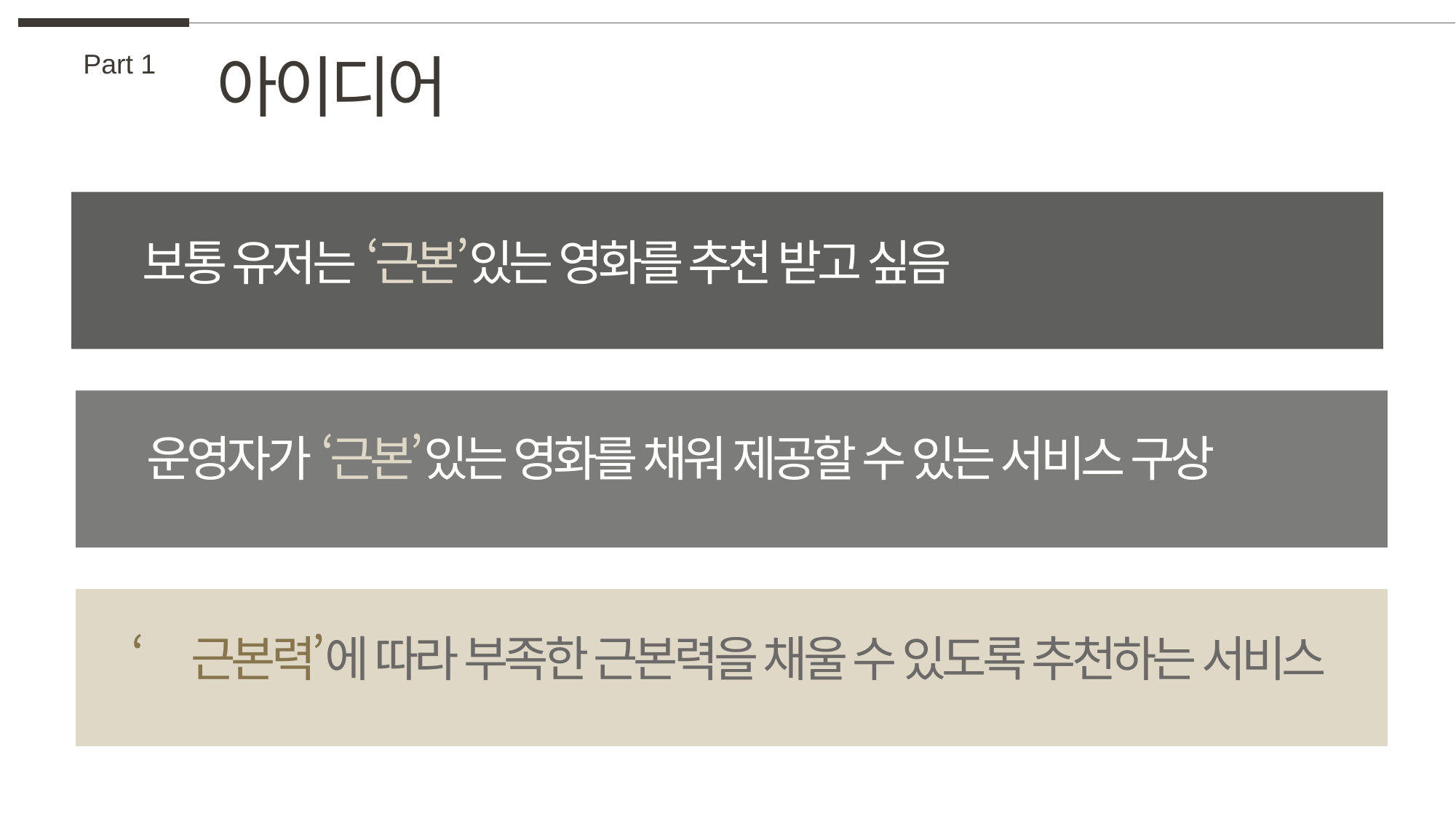

아이디어
Part 1

보통 유저는 ‘근본’있는 영화를 추천 받고 싶음

운영자가 ‘근본’있는 영화를 채워 제공할 수 있는 서비스 구상

‘근본력’에 따라 부족한 근본력을 채울 수 있도록 추천하는 서비스